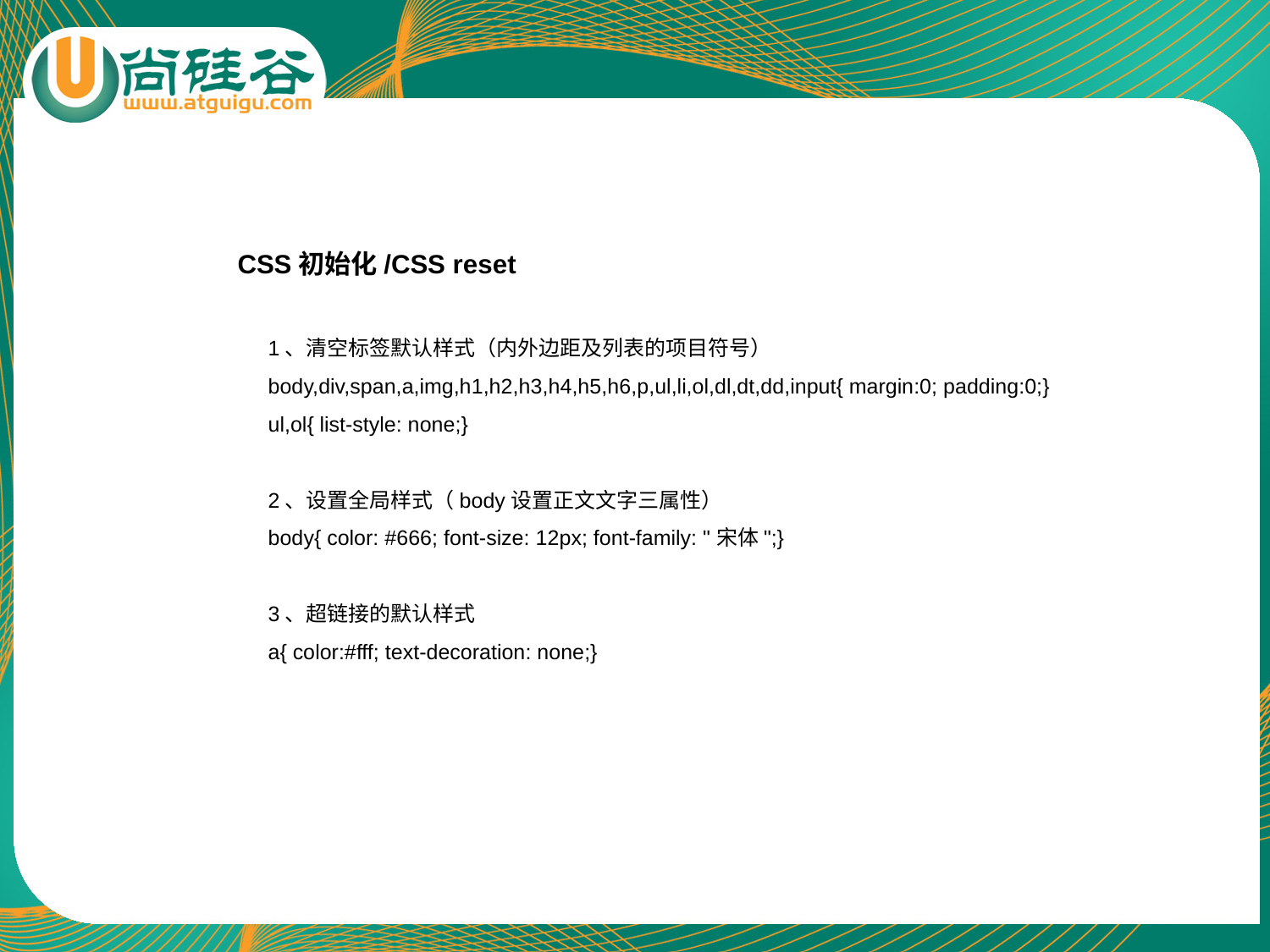

CSS初始化/CSS reset
1、清空标签默认样式（内外边距及列表的项目符号）
body,div,span,a,img,h1,h2,h3,h4,h5,h6,p,ul,li,ol,dl,dt,dd,input{ margin:0; padding:0;}
ul,ol{ list-style: none;}

2、设置全局样式（body设置正文文字三属性）
body{ color: #666; font-size: 12px; font-family: "宋体";}

3、超链接的默认样式
a{ color:#fff; text-decoration: none;}